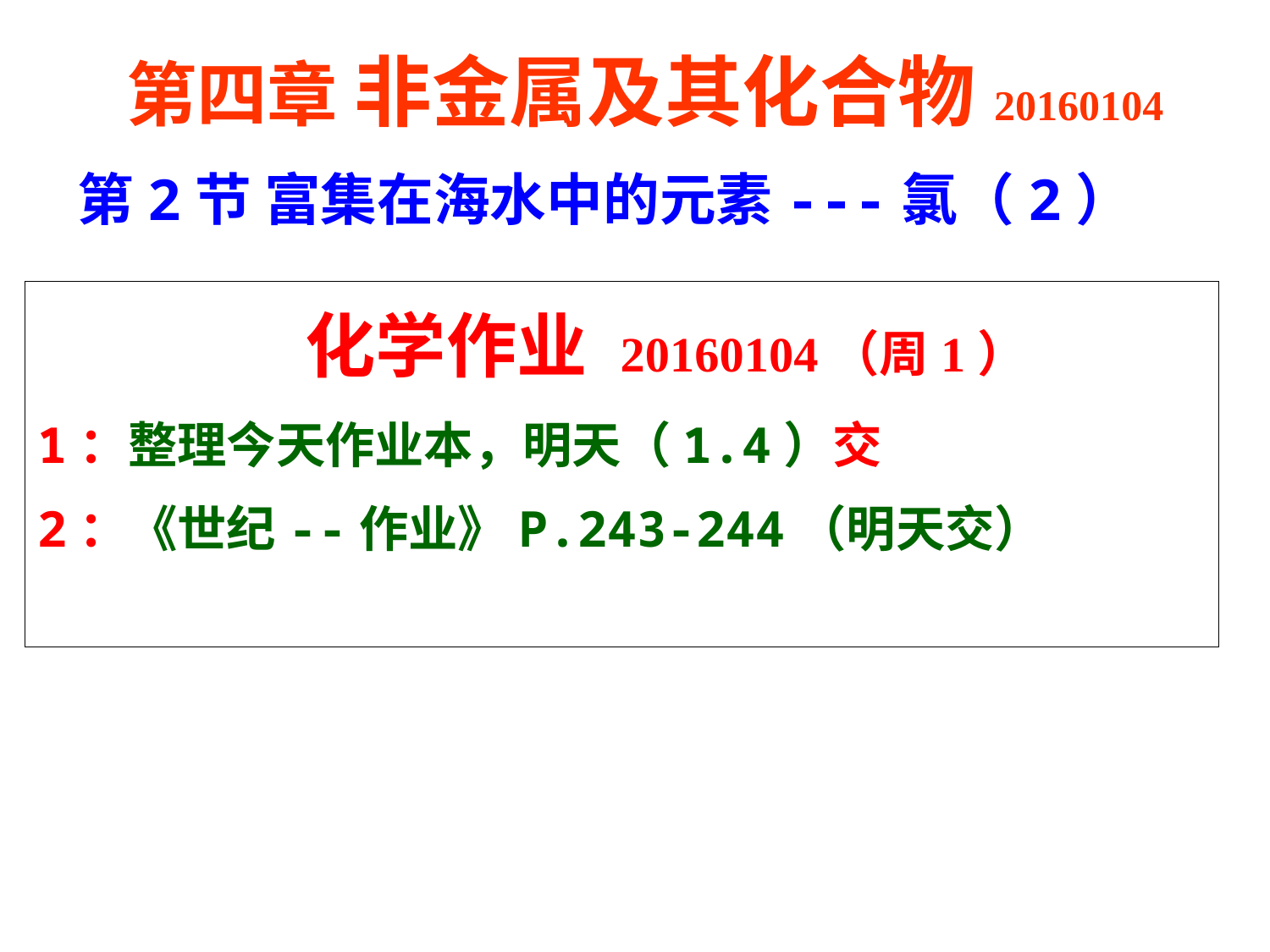

第四章 非金属及其化合物20160104
第2节 富集在海水中的元素---氯（2）
             化学作业 20160104（周1）
1：整理今天作业本，明天（1.4）交
2：《世纪--作业》P.243-244（明天交）